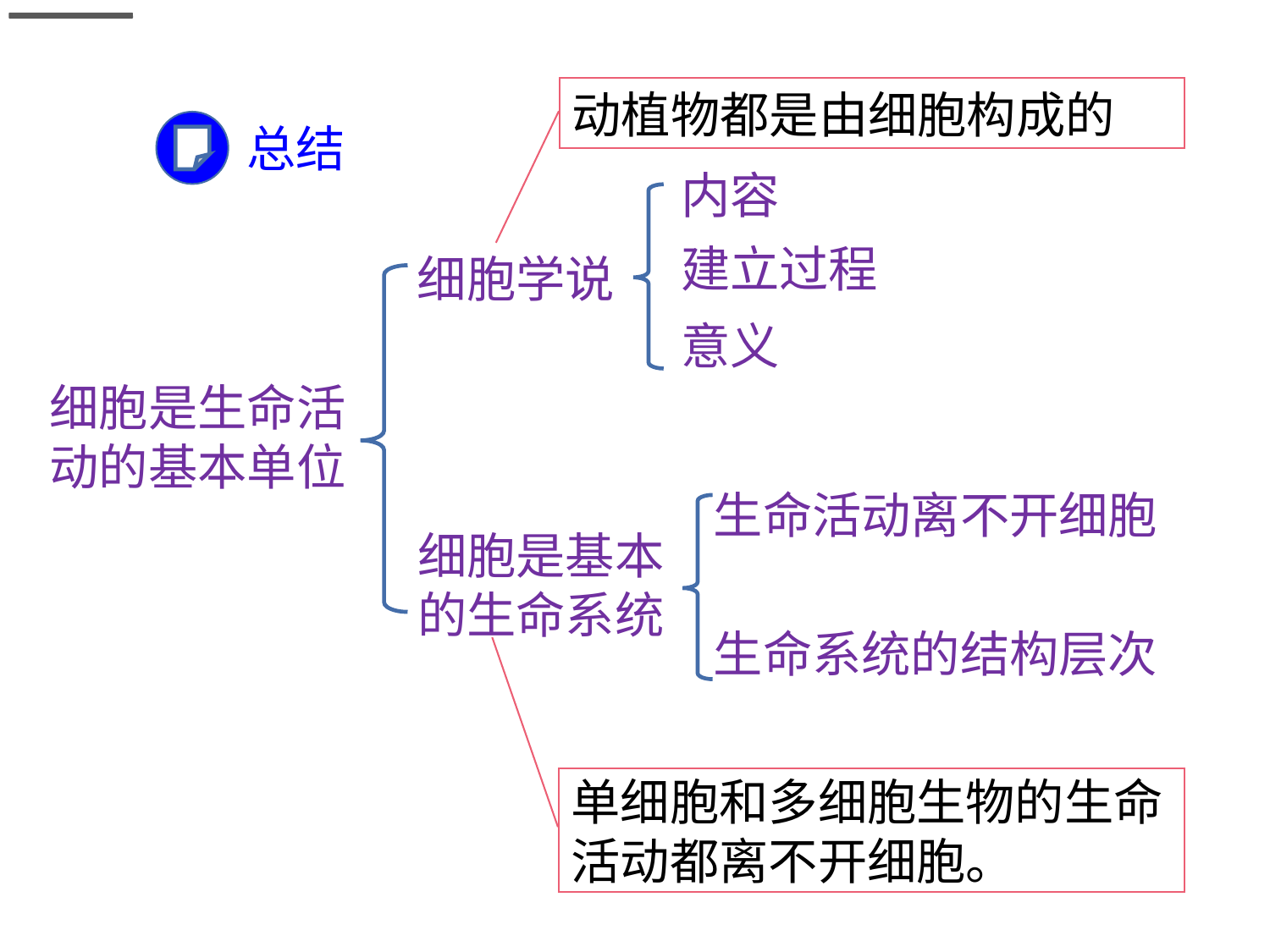

动植物都是由细胞构成的

总结

内容

建立过程
细胞学说

意义
细胞是生命活
动的基本单位
生命活动离不开细胞

细胞是基本
的生命系统
生命系统的结构层次
单细胞和多细胞生物的生命活动都离不开细胞。